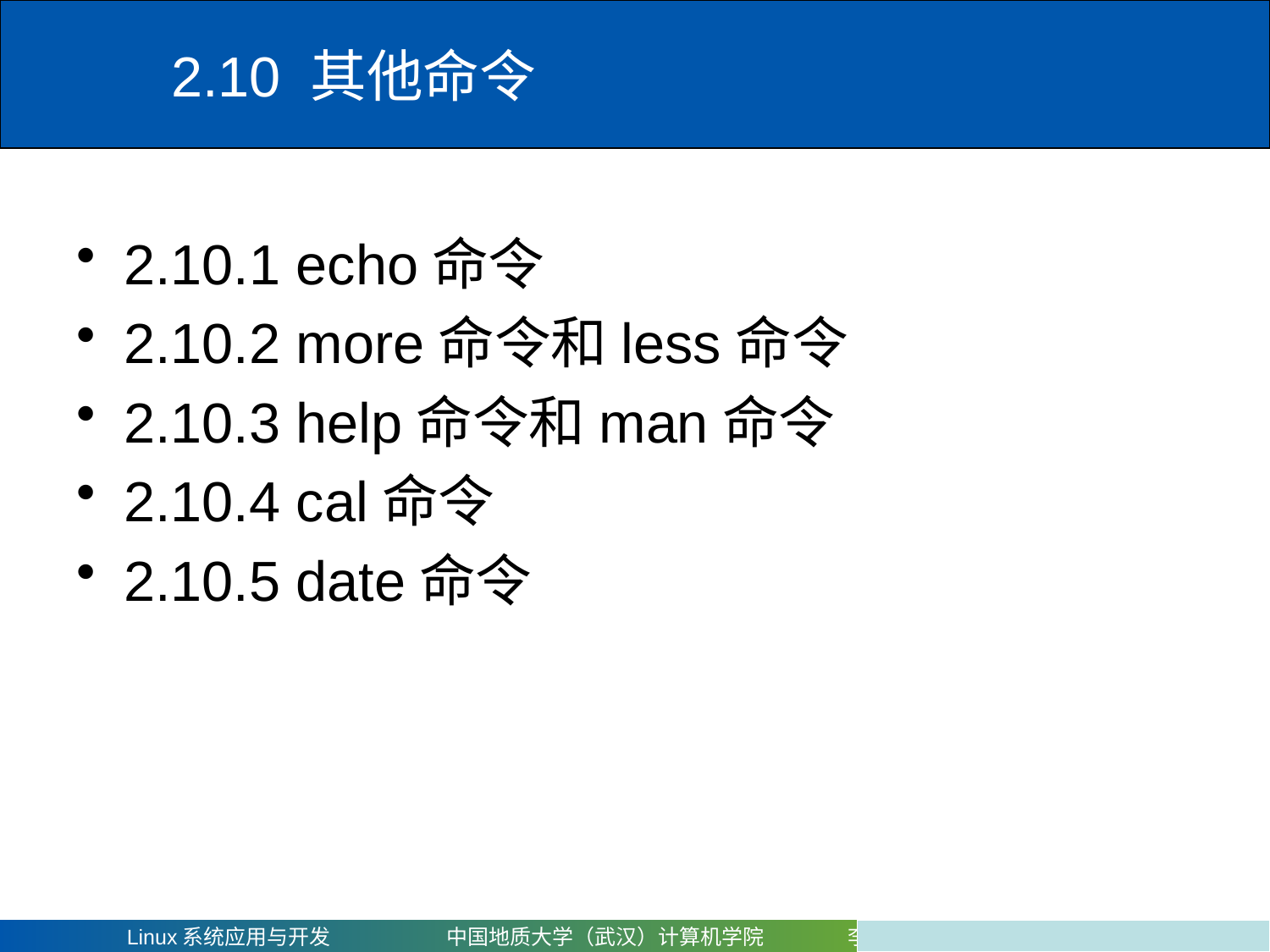

# 2.10 其他命令
2.10.1 echo命令
2.10.2 more命令和less命令
2.10.3 help命令和man命令
2.10.4 cal命令
2.10.5 date命令